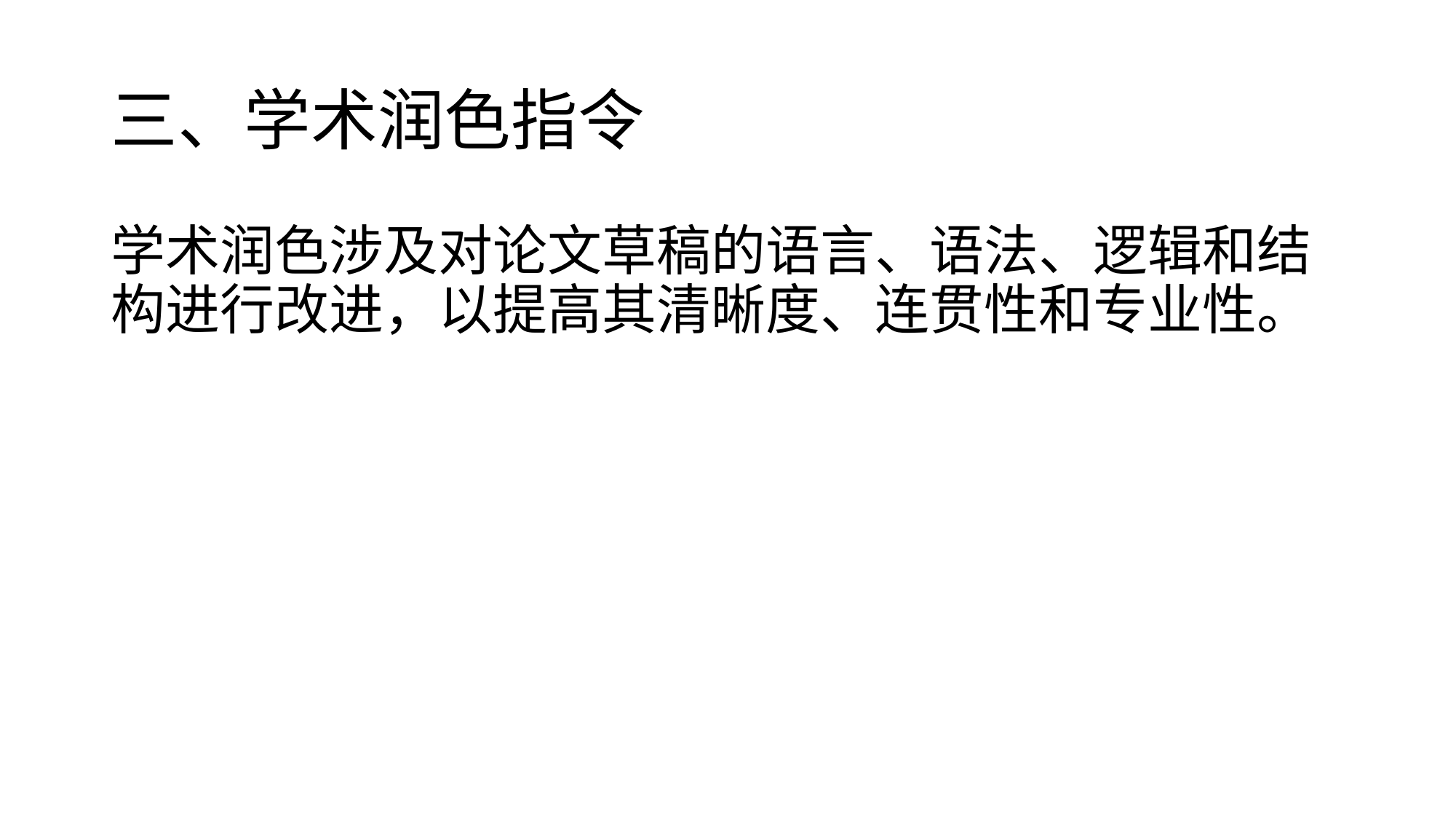

# 三、学术润色指令
学术润色涉及对论文草稿的语言、语法、逻辑和结构进行改进，以提高其清晰度、连贯性和专业性。